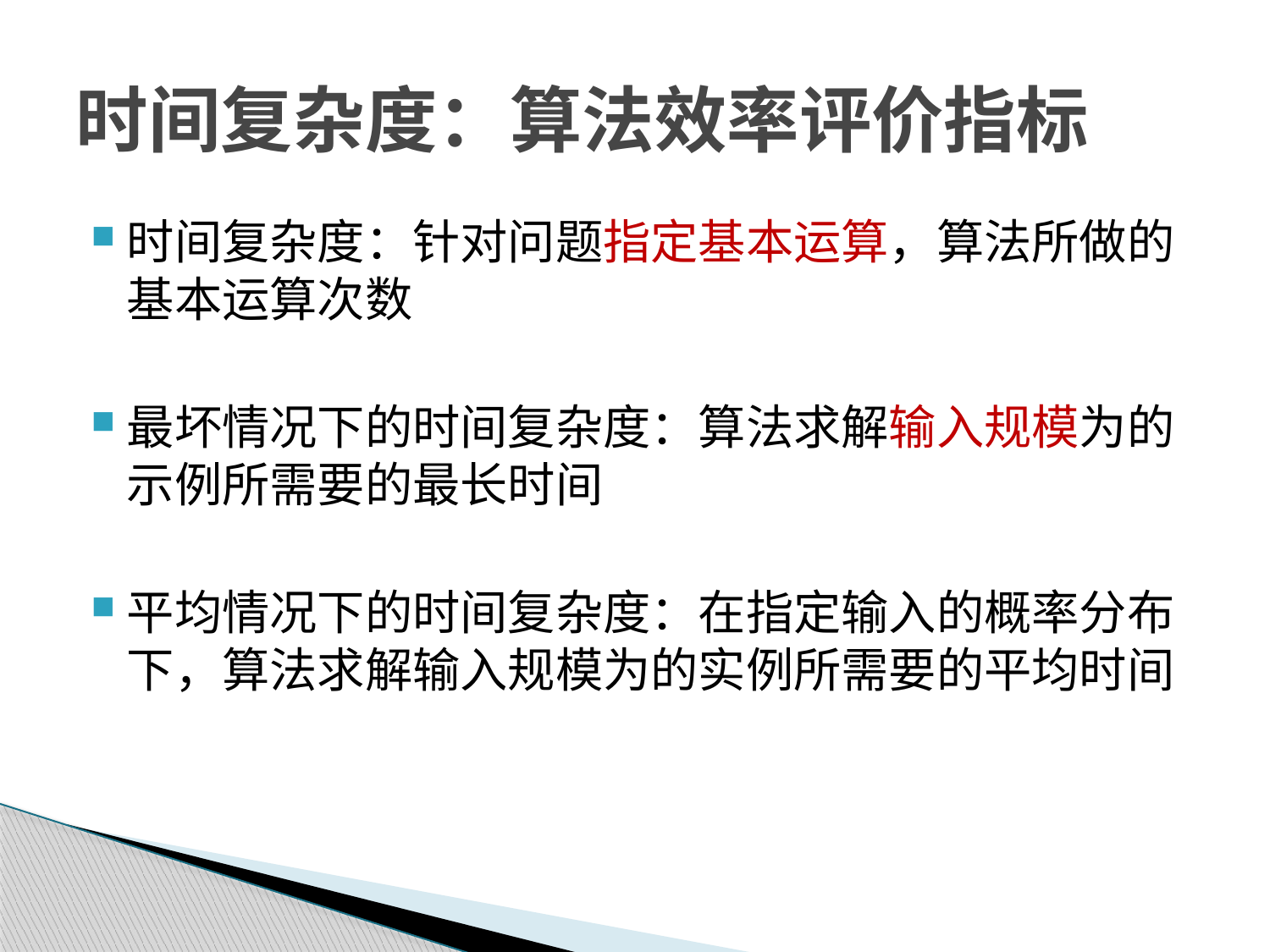

# 时间复杂度：算法效率评价指标
时间复杂度：针对问题指定基本运算，算法所做的基本运算次数

最坏情况下的时间复杂度：算法求解输入规模为的示例所需要的最长时间

平均情况下的时间复杂度：在指定输入的概率分布下，算法求解输入规模为的实例所需要的平均时间